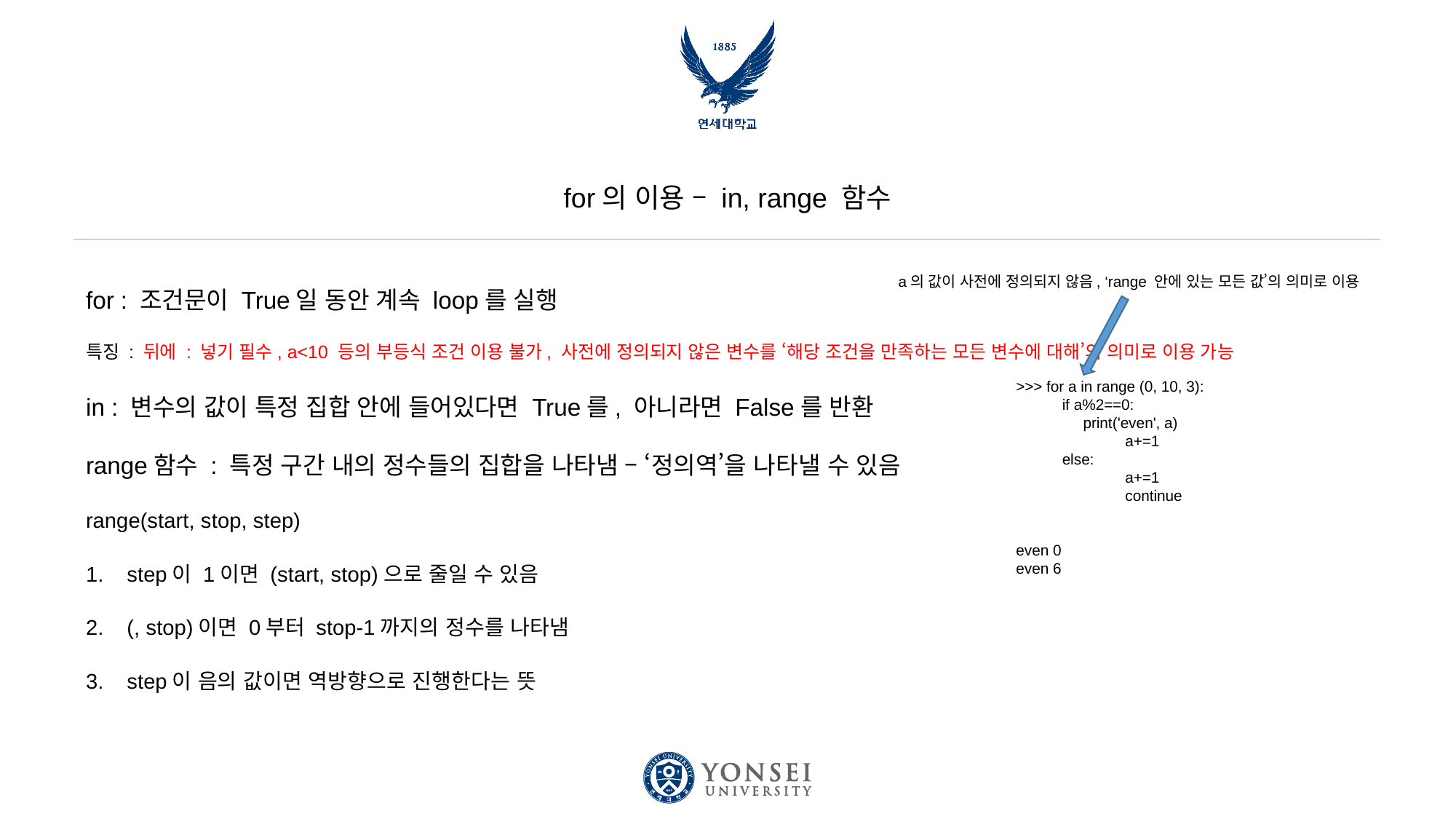

# for의 이용 – in, range 함수
for : 조건문이 True일 동안 계속 loop를 실행
특징 : 뒤에 : 넣기 필수, a<10 등의 부등식 조건 이용 불가, 사전에 정의되지 않은 변수를 ‘해당 조건을 만족하는 모든 변수에 대해’의 의미로 이용 가능
in : 변수의 값이 특정 집합 안에 들어있다면 True를, 아니라면 False를 반환
range함수 : 특정 구간 내의 정수들의 집합을 나타냄 – ‘정의역’을 나타낼 수 있음
range(start, stop, step)
step이 1이면 (start, stop)으로 줄일 수 있음
(, stop)이면 0부터 stop-1까지의 정수를 나타냄
step이 음의 값이면 역방향으로 진행한다는 뜻
a의 값이 사전에 정의되지 않음, ‘range 안에 있는 모든 값’의 의미로 이용

>>> for a in range (0, 10, 3):
           if a%2==0:
                print('even', a)
	a+=1
           else:
	a+=1
	continue

even 0
even 6